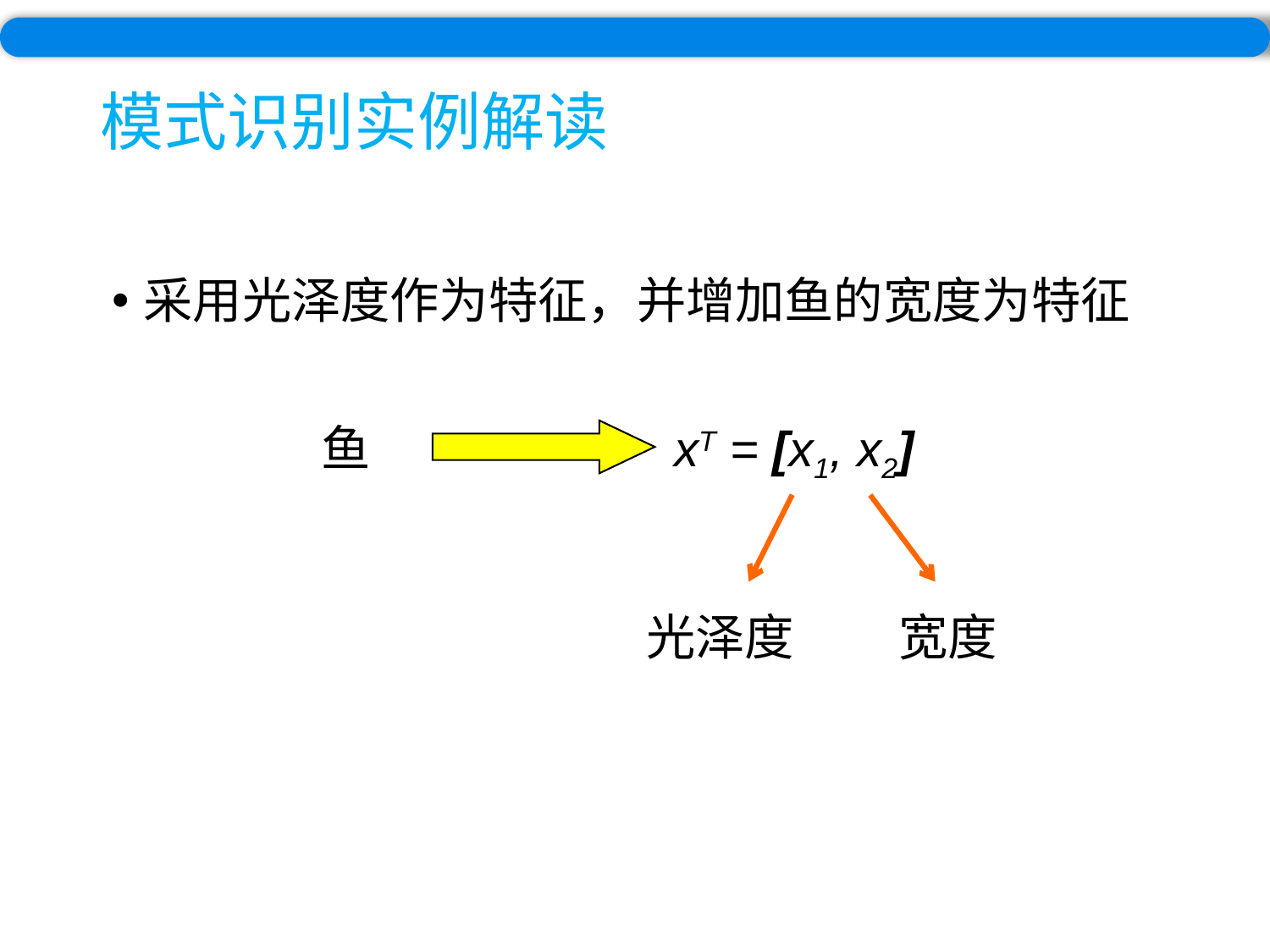

# 模式识别实例解读
采用光泽度作为特征，并增加鱼的宽度为特征

鱼		     xT = [x1, x2]

光泽度
宽度